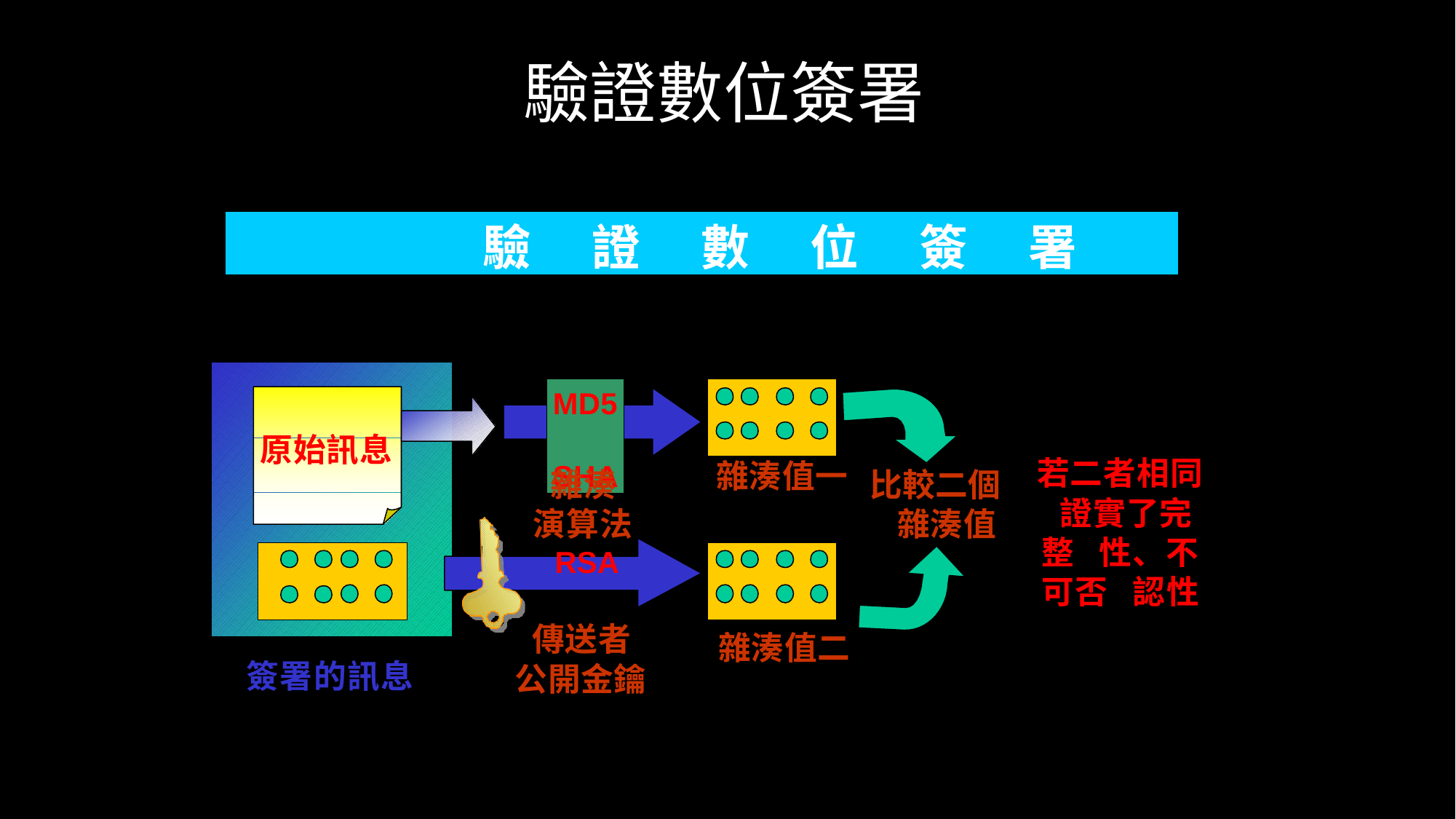

驗證數位簽署
驗	證	數	位	簽	署

MD5  SHA

原始訊息

若二者相同  證實了完整  性、不可否  認性

雜湊值一

雜湊  演算法
RSA
比較二個  雜湊值

傳送者  公開金鑰

雜湊值二

簽署的訊息